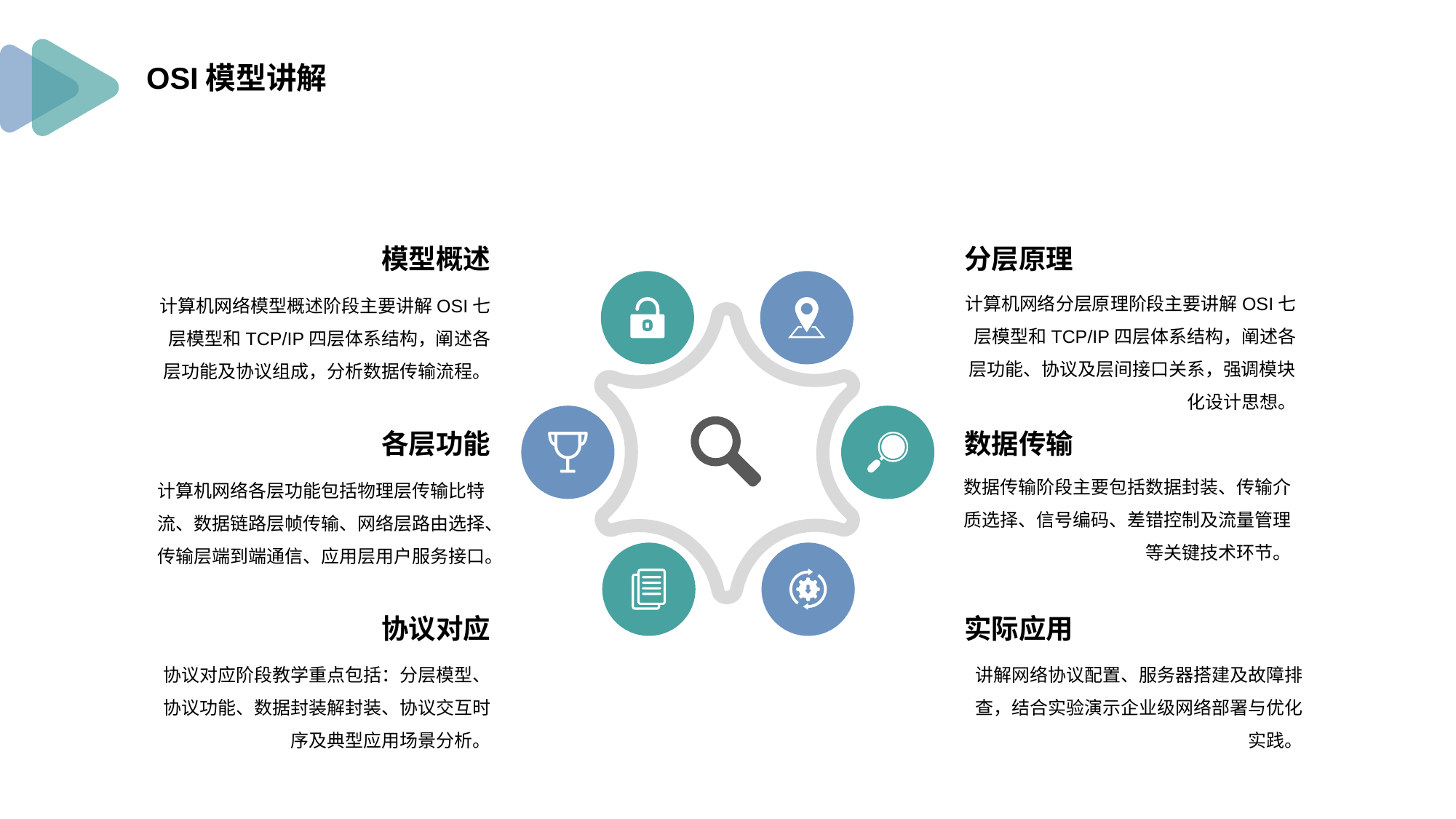

OSI模型讲解
模型概述
计算机网络模型概述阶段主要讲解OSI七层模型和TCP/IP四层体系结构，阐述各层功能及协议组成，分析数据传输流程。
分层原理

计算机网络分层原理阶段主要讲解OSI七层模型和TCP/IP四层体系结构，阐述各层功能、协议及层间接口关系，强调模块化设计思想。

各层功能
数据传输

数据传输阶段主要包括数据封装、传输介质选择、信号编码、差错控制及流量管理等关键技术环节。
计算机网络各层功能包括物理层传输比特流、数据链路层帧传输、网络层路由选择、传输层端到端通信、应用层用户服务接口。

协议对应
实际应用
协议对应阶段教学重点包括：分层模型、协议功能、数据封装解封装、协议交互时序及典型应用场景分析。
讲解网络协议配置、服务器搭建及故障排查，结合实验演示企业级网络部署与优化实践。